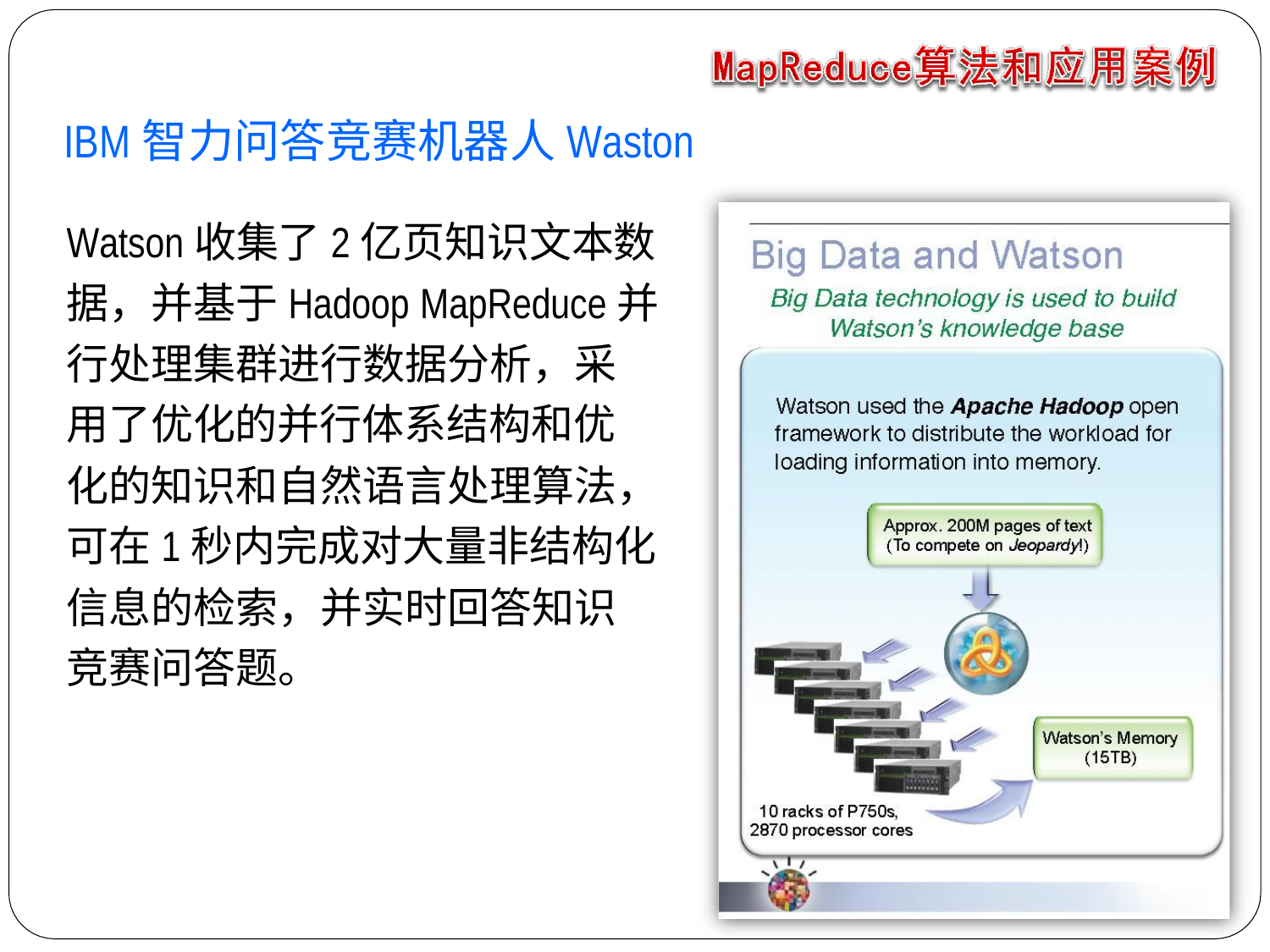

# IBM智力问答竞赛机器人Waston

Watson收集了2亿页知识文本数 据，并基于Hadoop MapReduce并 行处理集群进行数据分析，采 用了优化的并行体系结构和优 化的知识和自然语言处理算法， 可在1秒内完成对大量非结构化 信息的检索，并实时回答知识 竞赛问答题。